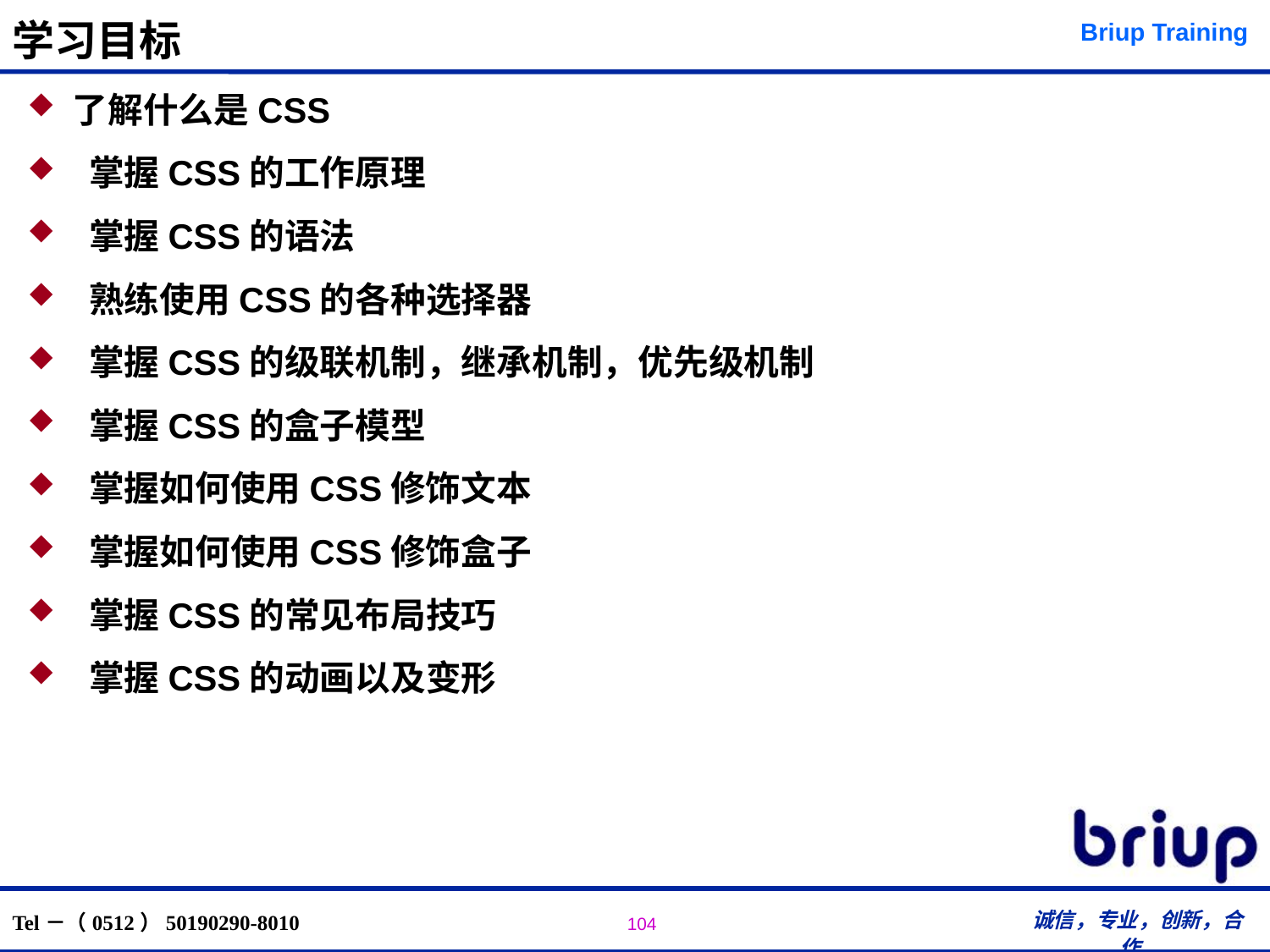

学习目标
了解什么是CSS
 掌握CSS的工作原理
 掌握CSS的语法
 熟练使用CSS的各种选择器
 掌握CSS的级联机制，继承机制，优先级机制
 掌握CSS的盒子模型
 掌握如何使用CSS修饰文本
 掌握如何使用CSS修饰盒子
 掌握CSS的常见布局技巧
 掌握CSS的动画以及变形